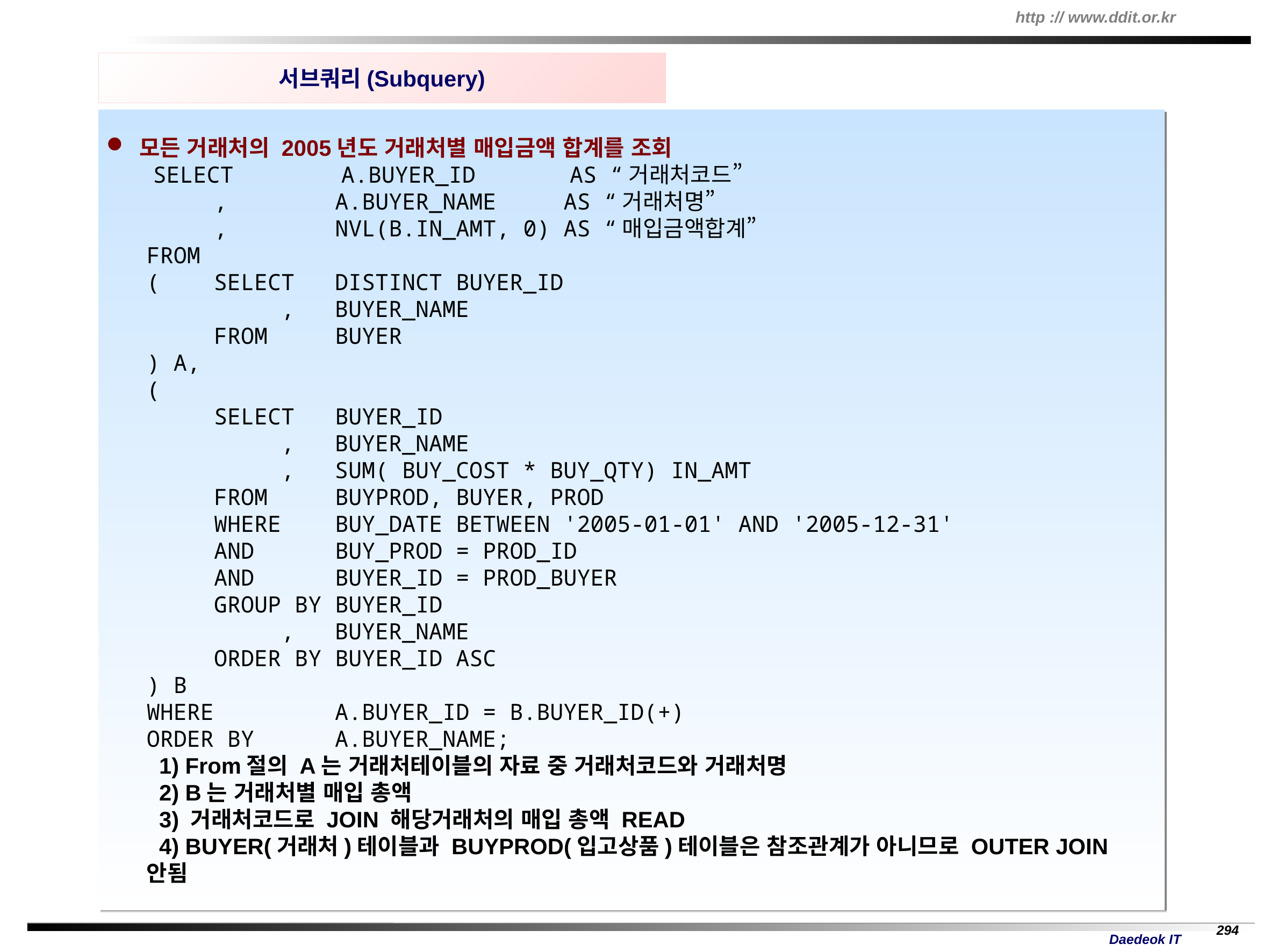

서브쿼리(Subquery)
 모든 거래처의 2005년도 거래처별 매입금액 합계를 조회
 SELECT        A.BUYER_ID       AS “거래처코드”
     ,        A.BUYER_NAME     AS “거래처명”
     ,        NVL(B.IN_AMT, 0) AS “매입금액합계”
FROM
(    SELECT   DISTINCT BUYER_ID
          ,   BUYER_NAME
     FROM     BUYER
) A,
(
     SELECT   BUYER_ID
          ,   BUYER_NAME
          ,   SUM( BUY_COST * BUY_QTY) IN_AMT
     FROM     BUYPROD, BUYER, PROD
     WHERE    BUY_DATE BETWEEN '2005-01-01' AND '2005-12-31'
     AND      BUY_PROD = PROD_ID
     AND      BUYER_ID = PROD_BUYER
     GROUP BY BUYER_ID
          ,   BUYER_NAME
     ORDER BY BUYER_ID ASC
) B
WHERE         A.BUYER_ID = B.BUYER_ID(+)
ORDER BY      A.BUYER_NAME;
  1) From절의 A는 거래처테이블의 자료 중 거래처코드와 거래처명
  2) B는 거래처별 매입 총액
  3) 거래처코드로 JOIN 해당거래처의 매입 총액 READ
  4) BUYER(거래처)테이블과 BUYPROD(입고상품)테이블은 참조관계가 아니므로 OUTER JOIN 안됨